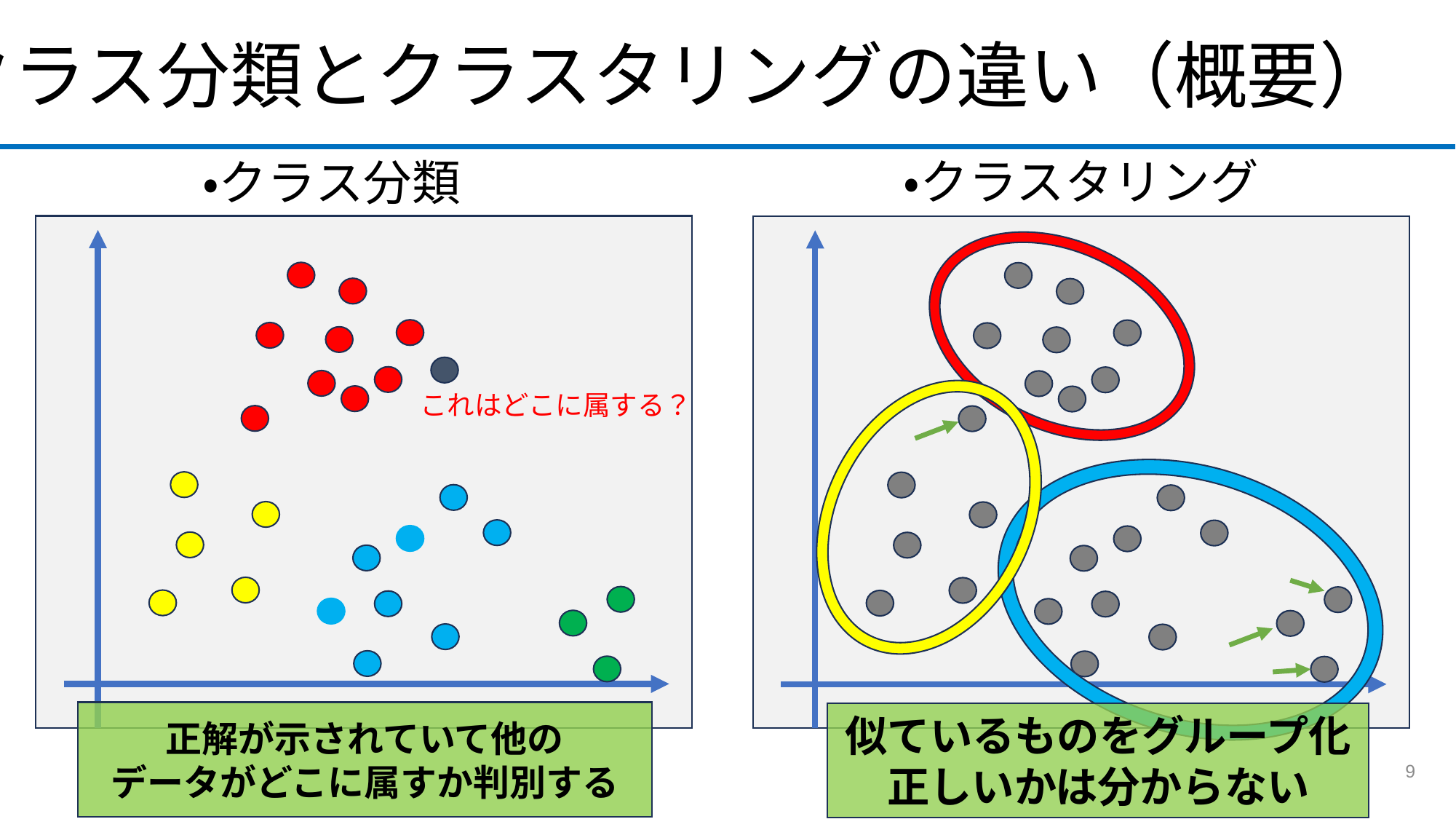

クラス分類とクラスタリングの違い（概要）
・クラスタリング
・クラス分類

これはどこに属する？

正解が示されていて他の
データがどこに属すか判別する
似ているものをグループ化
正しいかは分からない
9